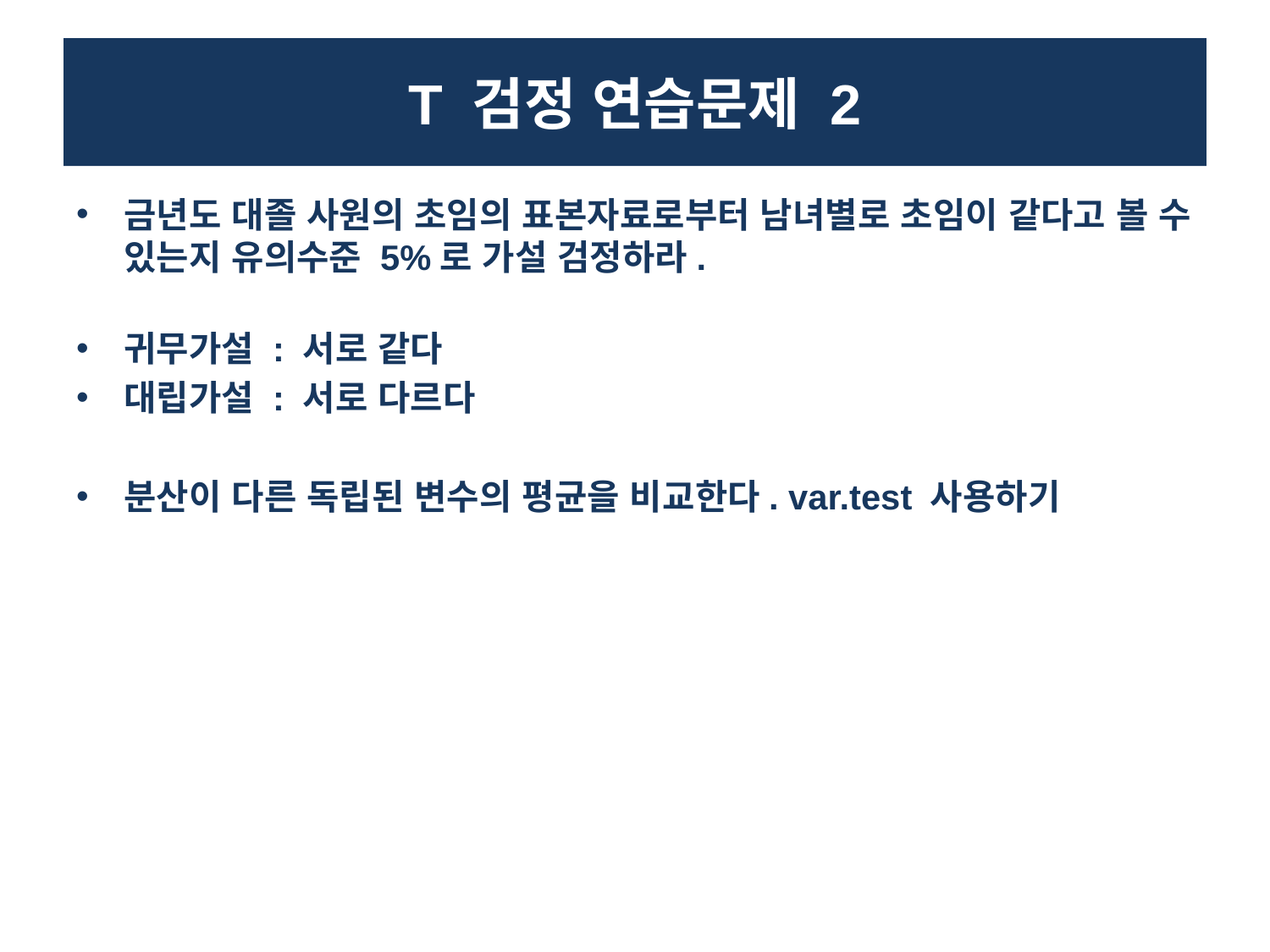

# T 검정 연습문제 2
금년도 대졸 사원의 초임의 표본자료로부터 남녀별로 초임이 같다고 볼 수 있는지 유의수준 5%로 가설 검정하라.
귀무가설 : 서로 같다
대립가설 : 서로 다르다

분산이 다른 독립된 변수의 평균을 비교한다. var.test 사용하기